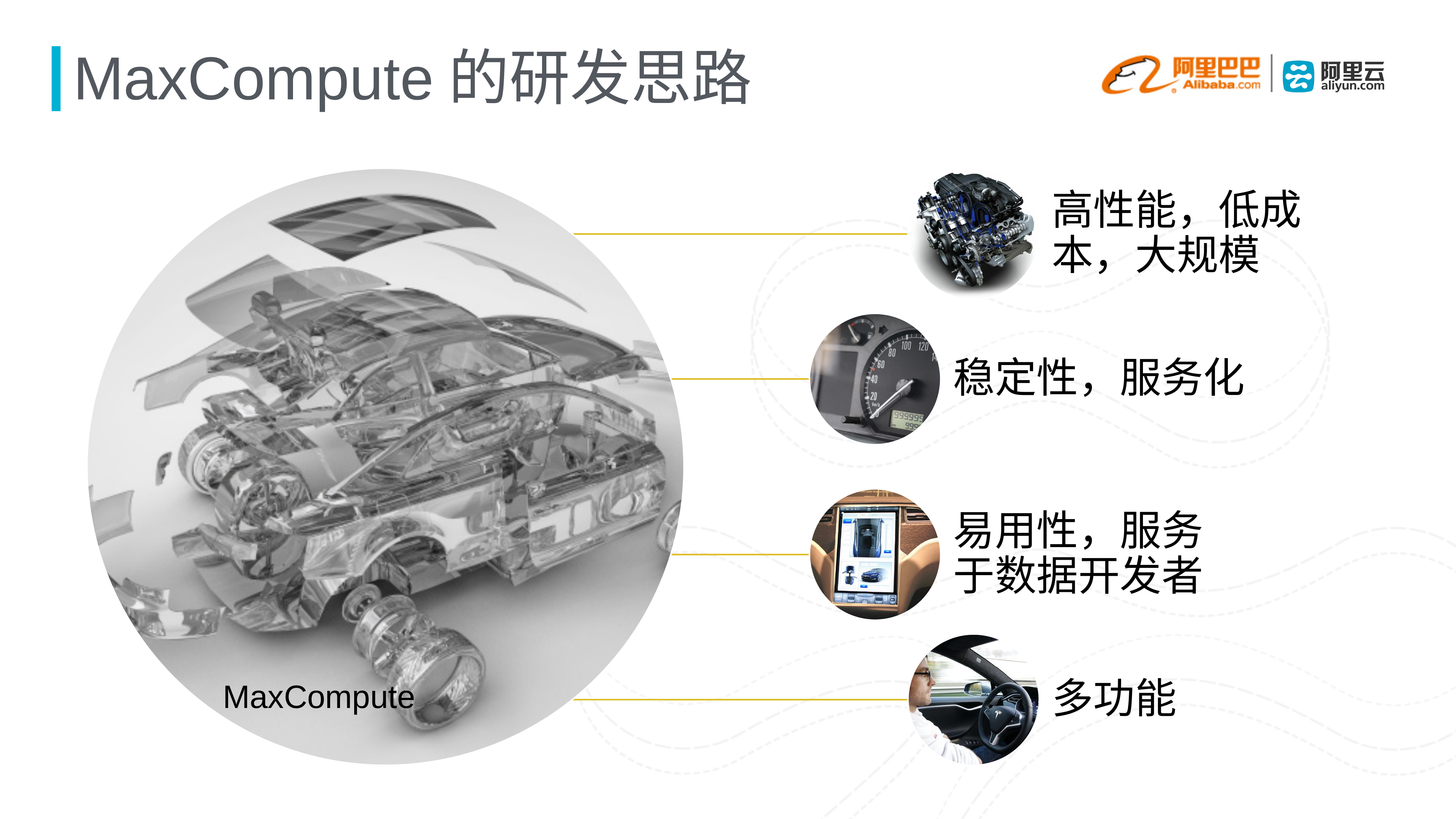

# MaxCompute的研发思路

高性能，低成本，大规模
稳定性，服务化
易用性，服务于数据开发者
多功能
MaxCompute